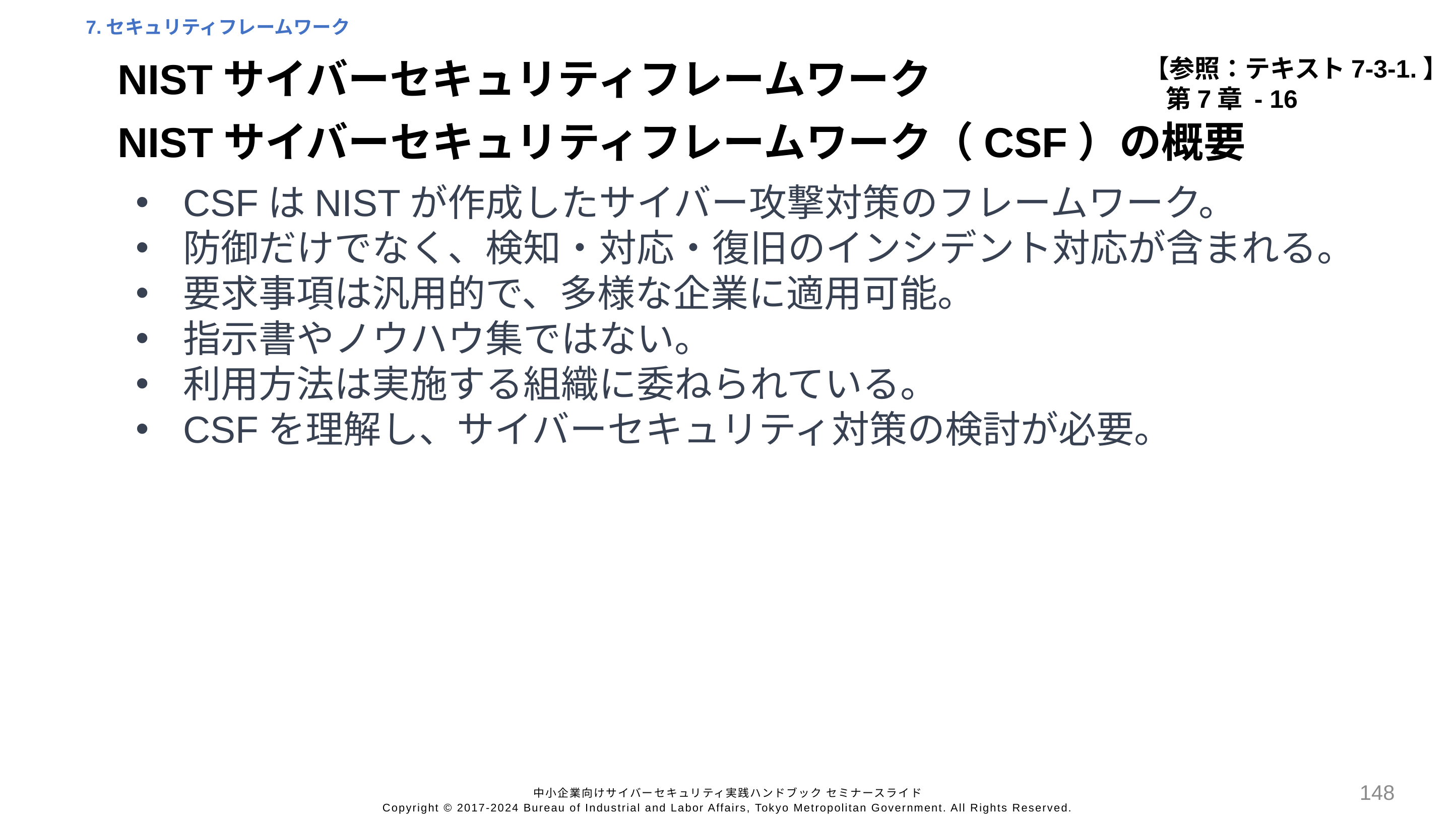

7.セキュリティフレームワーク
【参照：テキスト7-3-1.】
第7章 - 16
NISTサイバーセキュリティフレームワーク
NISTサイバーセキュリティフレームワーク（CSF）の概要
CSFはNISTが作成したサイバー攻撃対策のフレームワーク。
防御だけでなく、検知・対応・復旧のインシデント対応が含まれる。
要求事項は汎用的で、多様な企業に適用可能。
指示書やノウハウ集ではない。
利用方法は実施する組織に委ねられている。
CSFを理解し、サイバーセキュリティ対策の検討が必要。

148